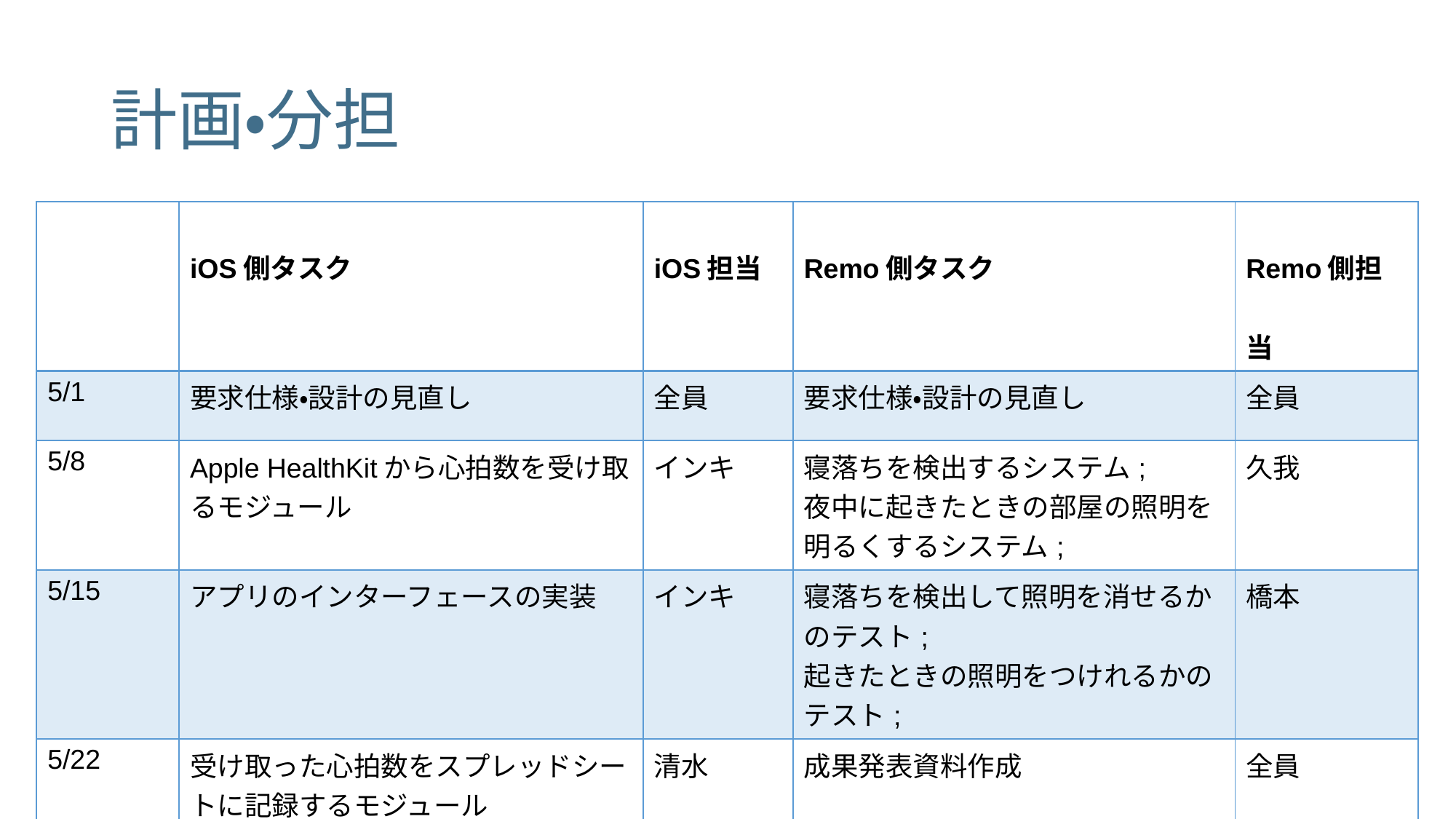

# 計画・分担
|  | iOS側タスク | iOS担当 | Remo側タスク | Remo側担当 |
| --- | --- | --- | --- | --- |
| 5/1 | 要求仕様・設計の見直し | 全員 | 要求仕様・設計の見直し | 全員 |
| 5/8 | Apple HealthKitから心拍数を受け取るモジュール | インキ | 寝落ちを検出するシステム; 夜中に起きたときの部屋の照明を明るくするシステム; | 久我 |
| 5/15 | アプリのインターフェースの実装 | インキ | 寝落ちを検出して照明を消せるかのテスト; 起きたときの照明をつけれるかのテスト; | 橋本 |
| 5/22 | 受け取った心拍数をスプレッドシートに記録するモジュール | 清水 | 成果発表資料作成 | 全員 |
| 5/28まで | 結合後のテスト | 全員 |  |  |